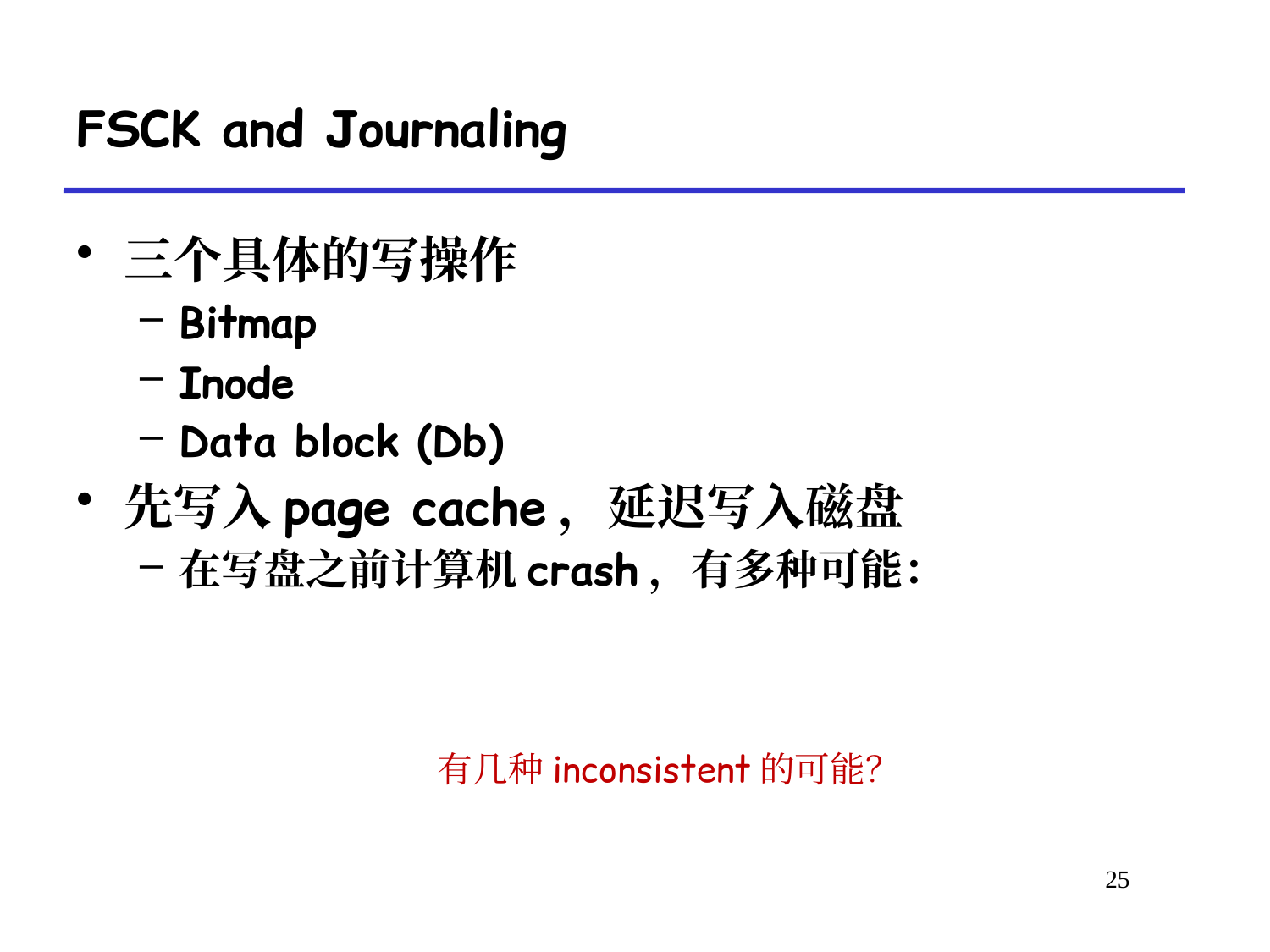

# FSCK and Journaling
三个具体的写操作
Bitmap
Inode
Data block (Db)
先写入page cache，延迟写入磁盘
在写盘之前计算机crash，有多种可能：
有几种inconsistent的可能？
25